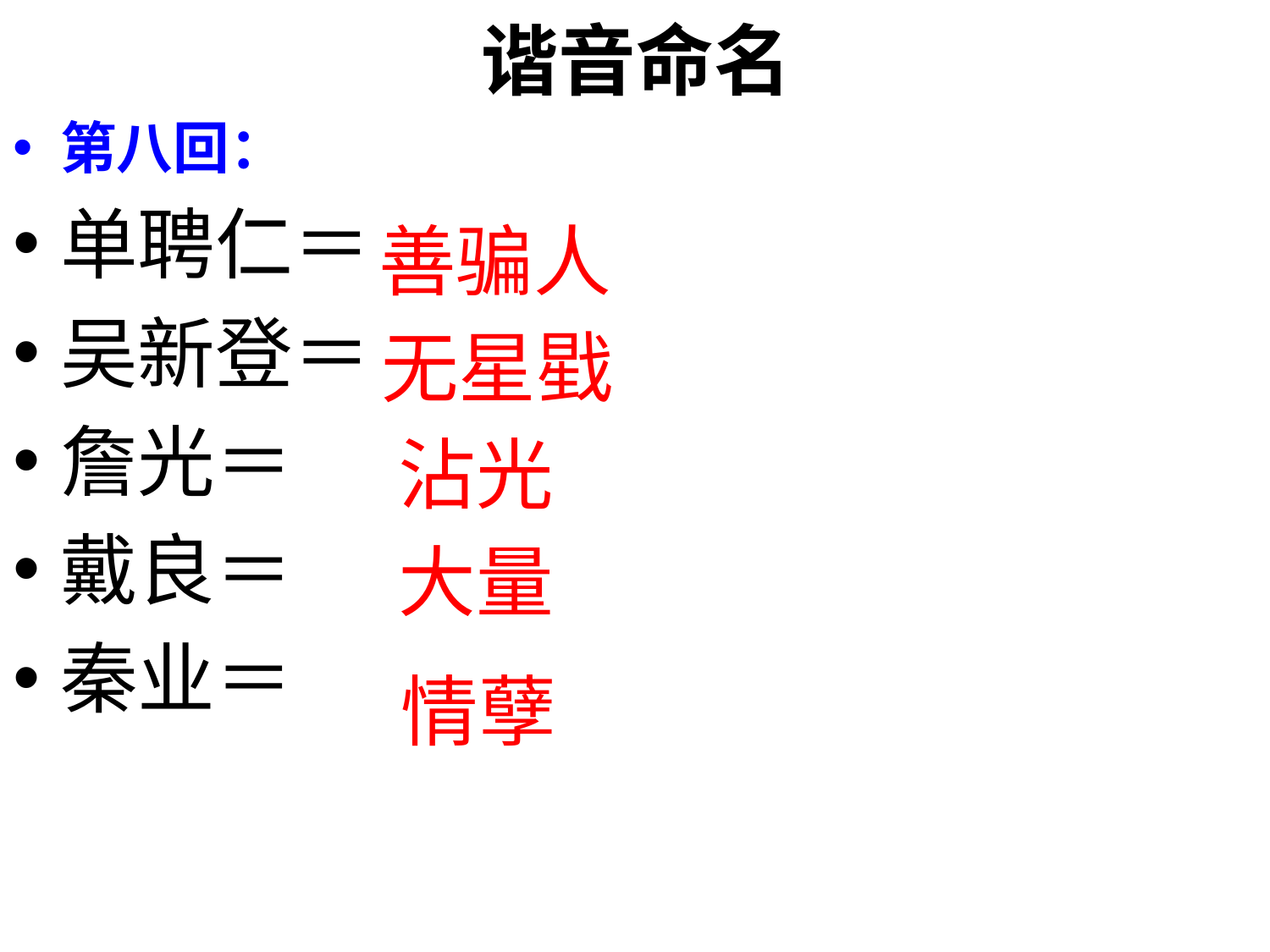

# 谐音命名
第八回：
单聘仁＝
吴新登＝
詹光＝
戴良＝
秦业＝
善骗人
无星戥
沾光
大量
情孽